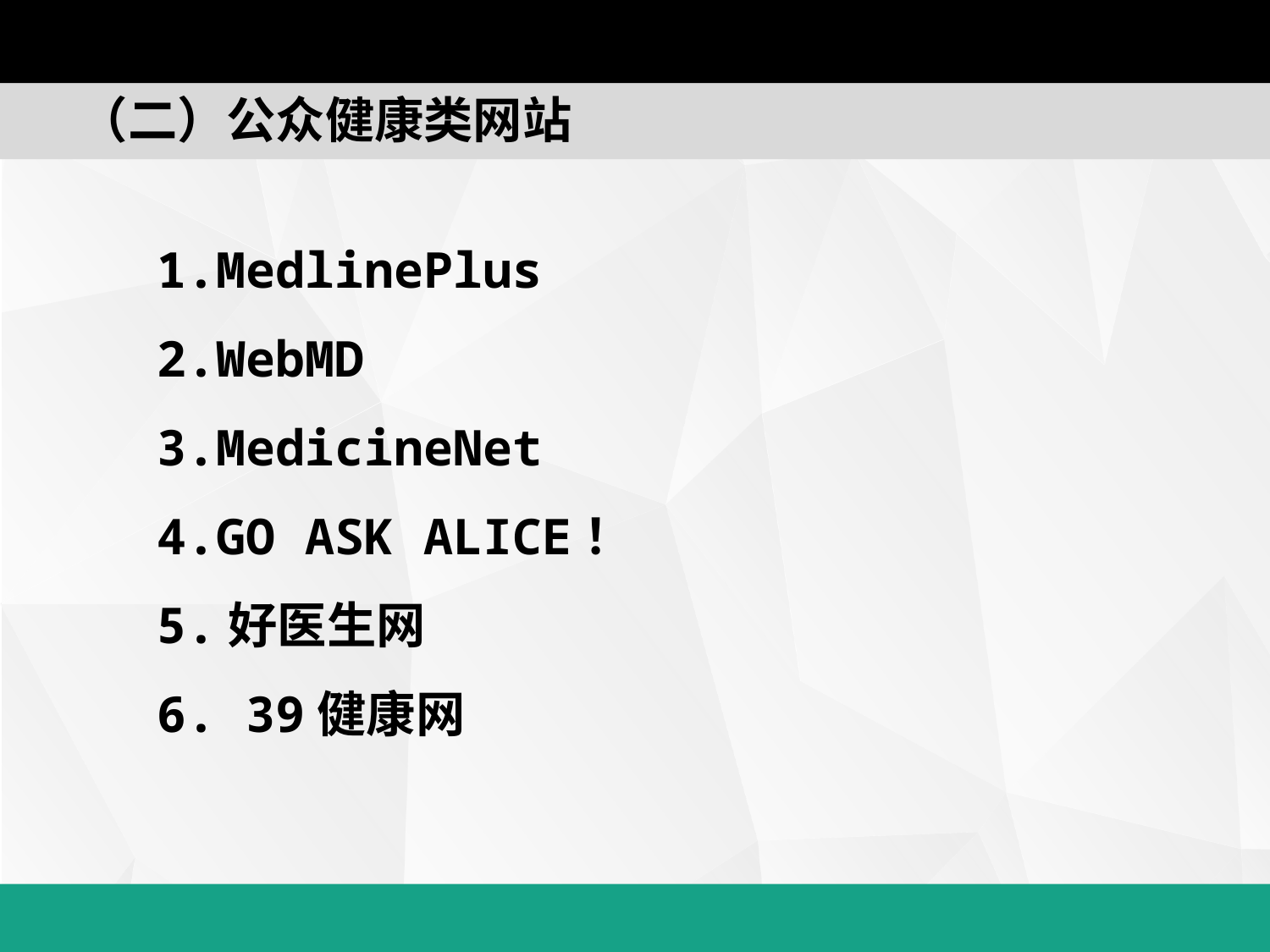

（二）公众健康类网站
1.MedlinePlus
2.WebMD
3.MedicineNet
4.GO ASK ALICE！
5.好医生网
6. 39健康网